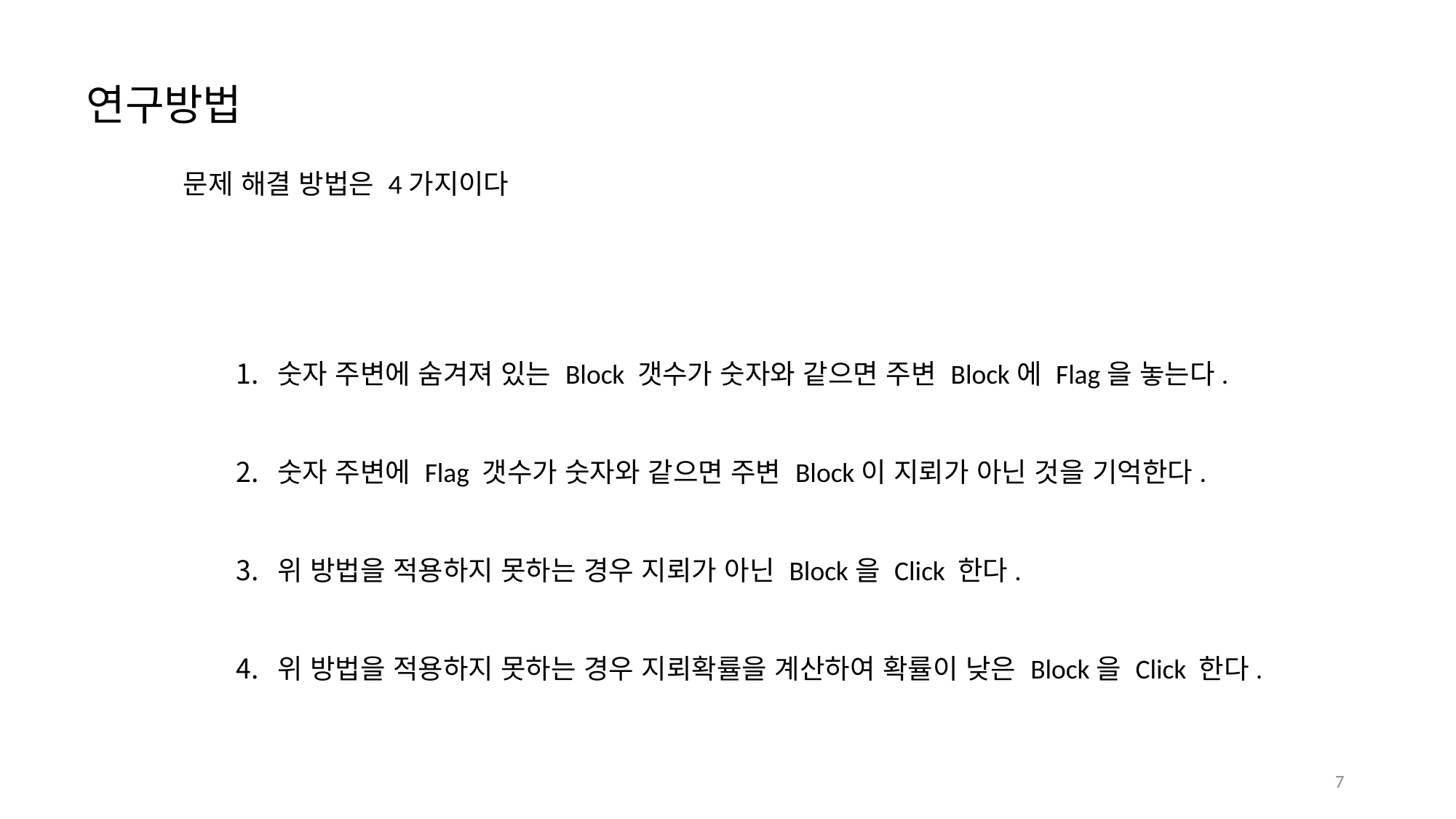

연구방법
문제 해결 방법은 4가지이다
숫자 주변에 숨겨져 있는 Block 갯수가 숫자와 같으면 주변 Block에 Flag을 놓는다.
숫자 주변에 Flag 갯수가 숫자와 같으면 주변 Block이 지뢰가 아닌 것을 기억한다.
위 방법을 적용하지 못하는 경우 지뢰가 아닌 Block을 Click 한다.
위 방법을 적용하지 못하는 경우 지뢰확률을 계산하여 확률이 낮은 Block을 Click 한다.
7